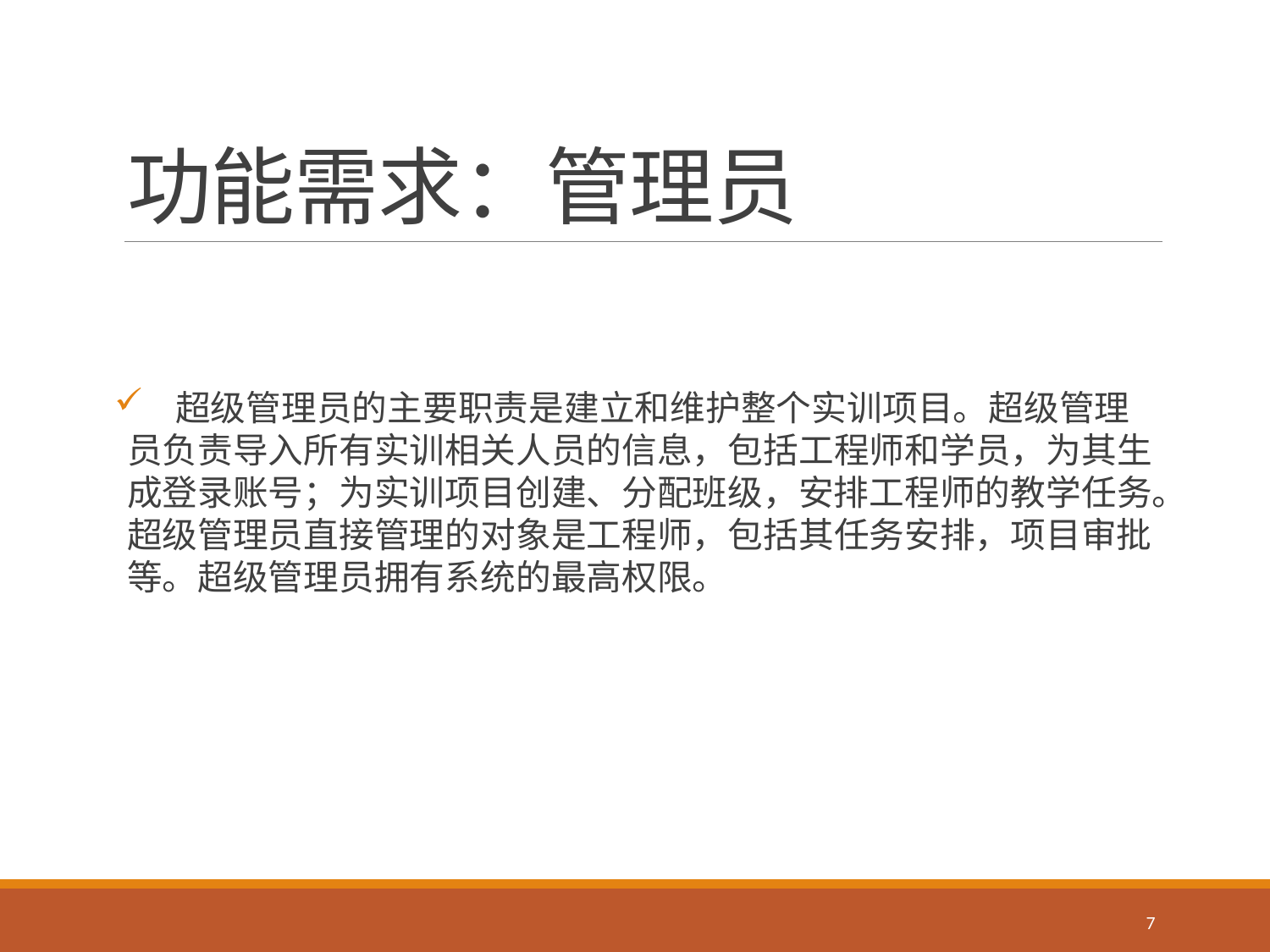

# 功能需求：管理员
   超级管理员的主要职责是建立和维护整个实训项目。超级管理员负责导入所有实训相关人员的信息，包括工程师和学员，为其生成登录账号；为实训项目创建、分配班级，安排工程师的教学任务。超级管理员直接管理的对象是工程师，包括其任务安排，项目审批等。超级管理员拥有系统的最高权限。

7